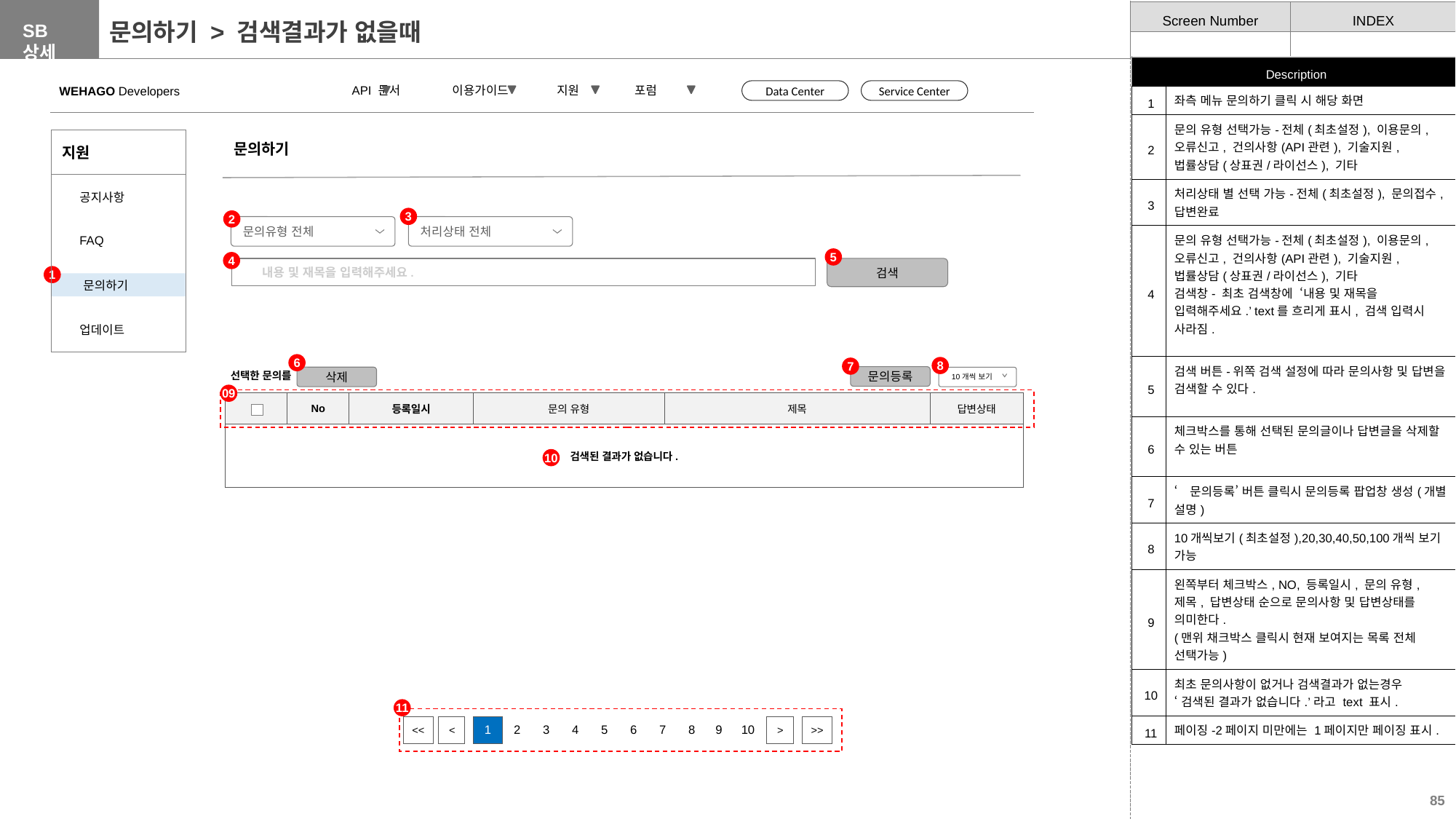

# 문의하기 > 검색결과가 없을때
| Description |  |
| --- | --- |
| 1 | 좌측 메뉴 문의하기 클릭 시 해당 화면 |
| 2 | 문의 유형 선택가능-전체(최초설정), 이용문의, 오류신고, 건의사항(API관련), 기술지원, 법률상담(상표권/라이선스), 기타 |
| 3 | 처리상태 별 선택 가능-전체(최초설정), 문의접수, 답변완료 |
| 4 | 문의 유형 선택가능-전체(최초설정), 이용문의, 오류신고, 건의사항(API관련), 기술지원, 법률상담(상표권/라이선스), 기타 검색창- 최초 검색창에 ‘내용 및 재목을 입력해주세요.’ text를 흐리게 표시, 검색 입력시 사라짐. |
| 5 | 검색 버튼-위쪽 검색 설정에 따라 문의사항 및 답변을 검색할 수 있다. |
| 6 | 체크박스를 통해 선택된 문의글이나 답변글을 삭제할 수 있는 버튼 |
| 7 | ‘문의등록’ 버튼 클릭시 문의등록 팝업창 생성(개별 설명) |
| 8 | 10개씩보기(최초설정),20,30,40,50,100개씩 보기 가능 |
| 9 | 왼쪽부터 체크박스, NO, 등록일시, 문의 유형, 제목, 답변상태 순으로 문의사항 및 답변상태를 의미한다. (맨위 채크박스 클릭시 현재 보여지는 목록 전체 선택가능) |
| 10 | 최초 문의사항이 없거나 검색결과가 없는경우 ‘검색된 결과가 없습니다.’라고 text 표시. |
| 11 | 페이징-2페이지 미만에는 1페이지만 페이징 표시. |
   API 문서               이용가이드              지원                포럼
WEHAGO Developers
Data Center
Service Center

| 지원 |
| --- |
| 공지사항 |
| FAQ |
| 문의하기 |
| 업데이트 |
문의하기
3
2
문의유형 전체

처리상태 전체

5
4
검색
          내용 및 재목을 입력해주세요.
1

6
8
7
선택한 문의를
문의등록
10개씩 보기

삭제
09

|  | No | 등록일시 | 문의 유형 | 제목 | 답변상태 |
| --- | --- | --- | --- | --- | --- |
| 검색된 결과가 없습니다. |  |  |  |  |  |

10
11

| 1 | 2 | 3 | 4 | 5 | 6 | 7 | 8 | 9 | 10 |
| --- | --- | --- | --- | --- | --- | --- | --- | --- | --- |
| << |
| --- |
| < |
| --- |
| > |
| --- |
| >> |
| --- |